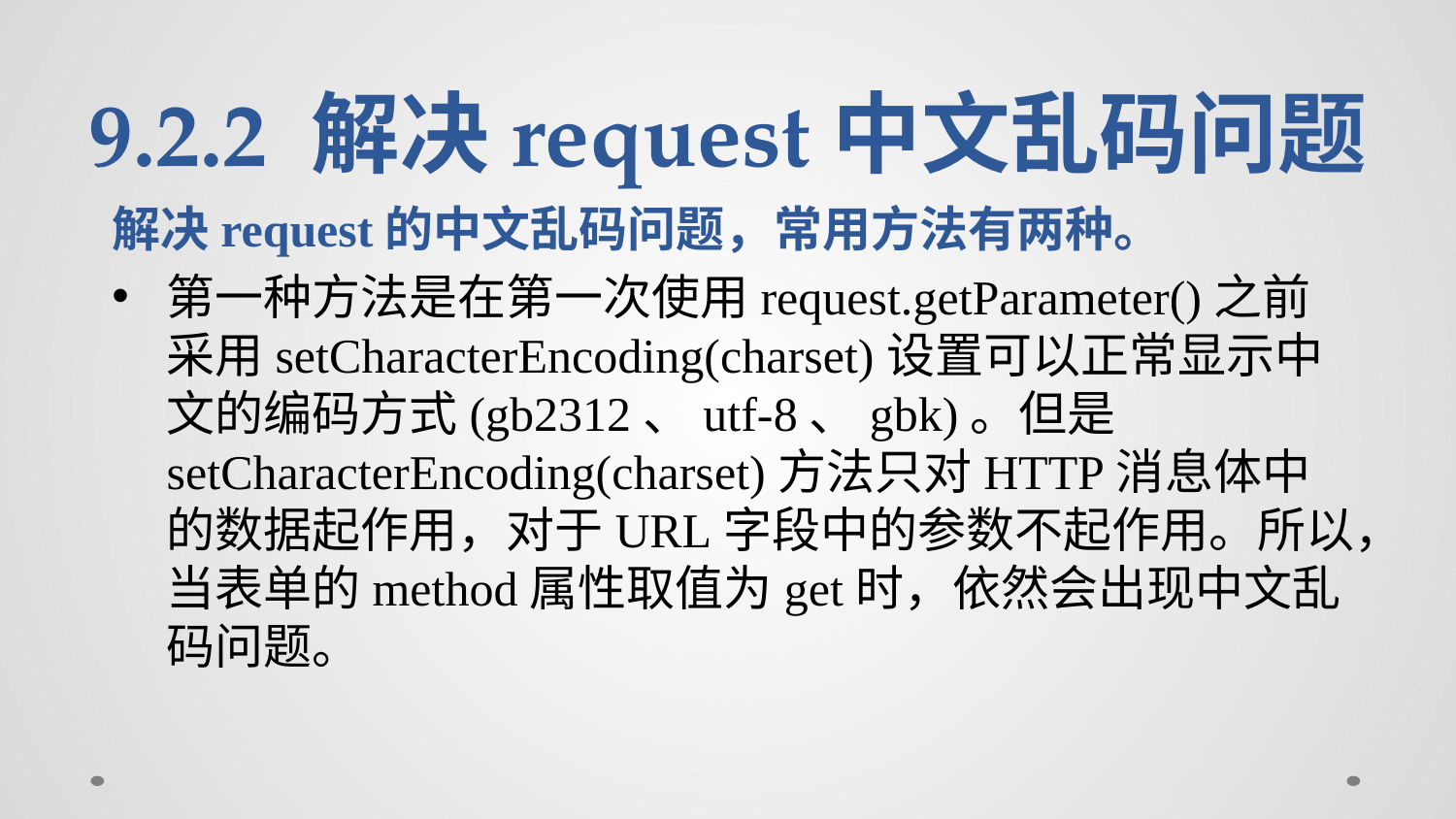

# 9.2.2 解决request中文乱码问题
解决request的中文乱码问题，常用方法有两种。
第一种方法是在第一次使用request.getParameter()之前采用setCharacterEncoding(charset)设置可以正常显示中文的编码方式(gb2312、utf-8、gbk)。但是setCharacterEncoding(charset)方法只对HTTP消息体中的数据起作用，对于URL字段中的参数不起作用。所以，当表单的method属性取值为get时，依然会出现中文乱码问题。